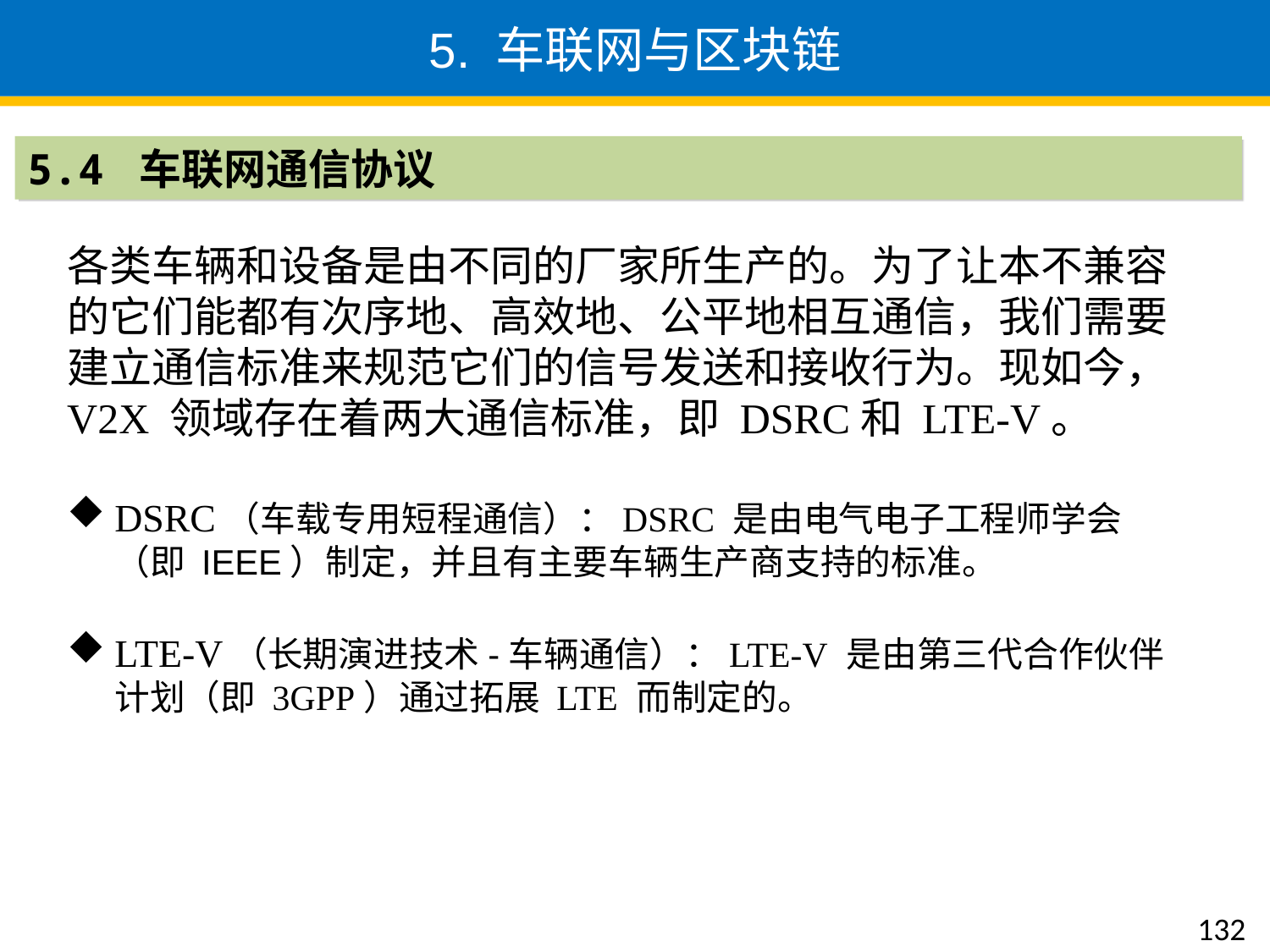

5. 车联网与区块链
5.4 车联网通信协议
各类车辆和设备是由不同的厂家所生产的。为了让本不兼容的它们能都有次序地、高效地、公平地相互通信，我们需要建立通信标准来规范它们的信号发送和接收行为。现如今，V2X 领域存在着两大通信标准，即 DSRC和 LTE-V。

DSRC（车载专用短程通信）：DSRC 是由电气电子工程师学会（即 IEEE）制定，并且有主要车辆生产商支持的标准。

LTE-V（长期演进技术-车辆通信）：LTE-V 是由第三代合作伙伴计划（即 3GPP）通过拓展 LTE 而制定的。

132